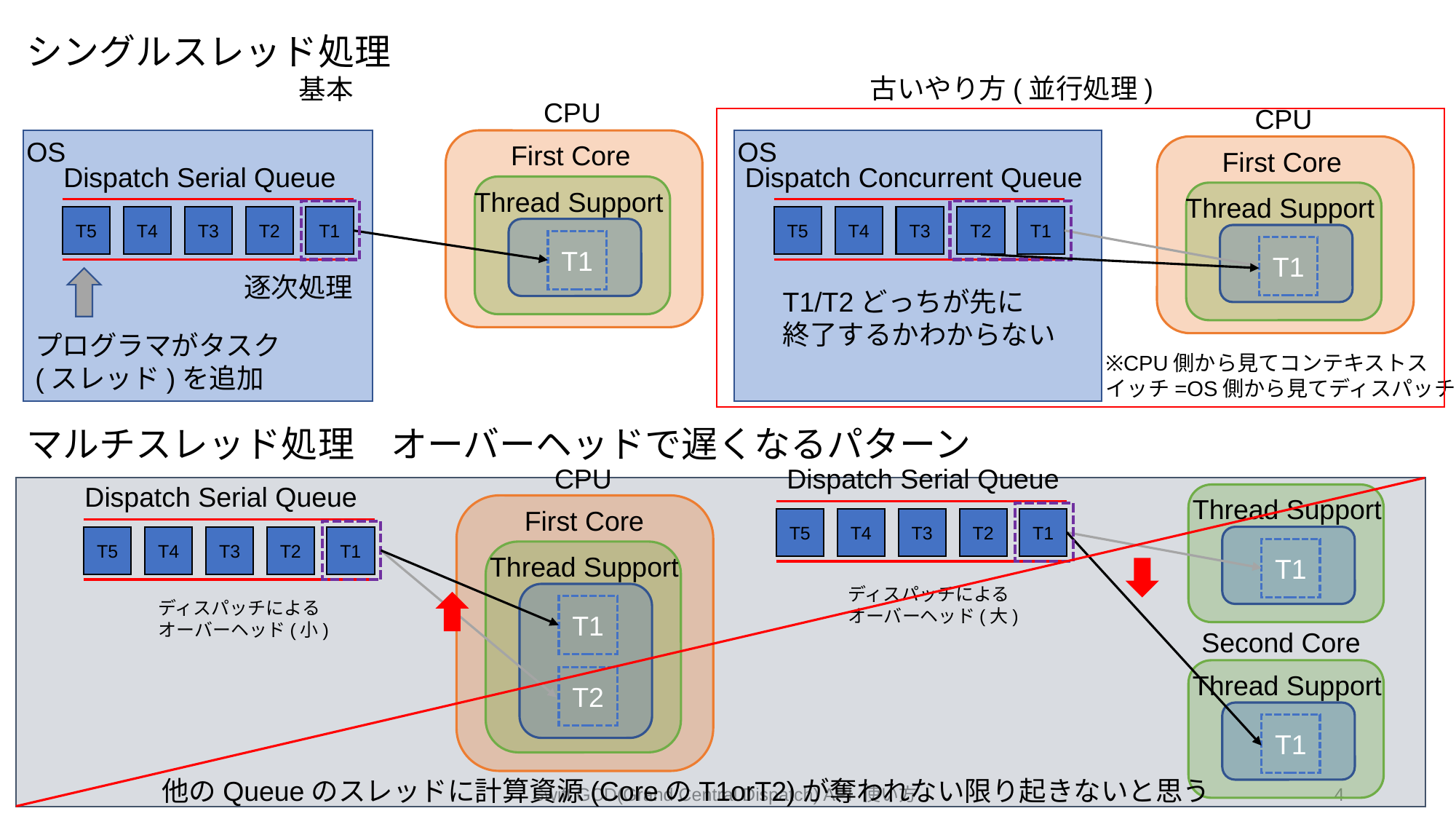

シングルスレッド処理
古いやり方(並行処理)
基本
CPU
CPU

OS
OS

First Core

First Core
Dispatch Serial Queue
Dispatch Concurrent Queue

Thread Support

Thread Support

T5
T4
T3
T2
T1
T5
T4
T3
T2
T1

T1
T1
逐次処理

T1/T2どっちが先に
終了するかわからない
プログラマがタスク
(スレッド)を追加
※CPU側から見てコンテキストスイッチ=OS側から見てディスパッチ
マルチスレッド処理　オーバーヘッドで遅くなるパターン
CPU
Dispatch Serial Queue
Dispatch Serial Queue

Thread Support

First Core

T5
T4
T3
T2
T1

T5
T4
T3
T2
T1

T1

Thread Support

ディスパッチによる
オーバーヘッド(大)

ディスパッチによる
オーバーヘッド(小)

T1
Second Core

Thread Support
T2

T1
他のQueueのスレッドに計算資源(CoreのT1orT2)が奪われない限り起きないと思う
Swift GCD(Grand Central Dispatch) API 使い方
4